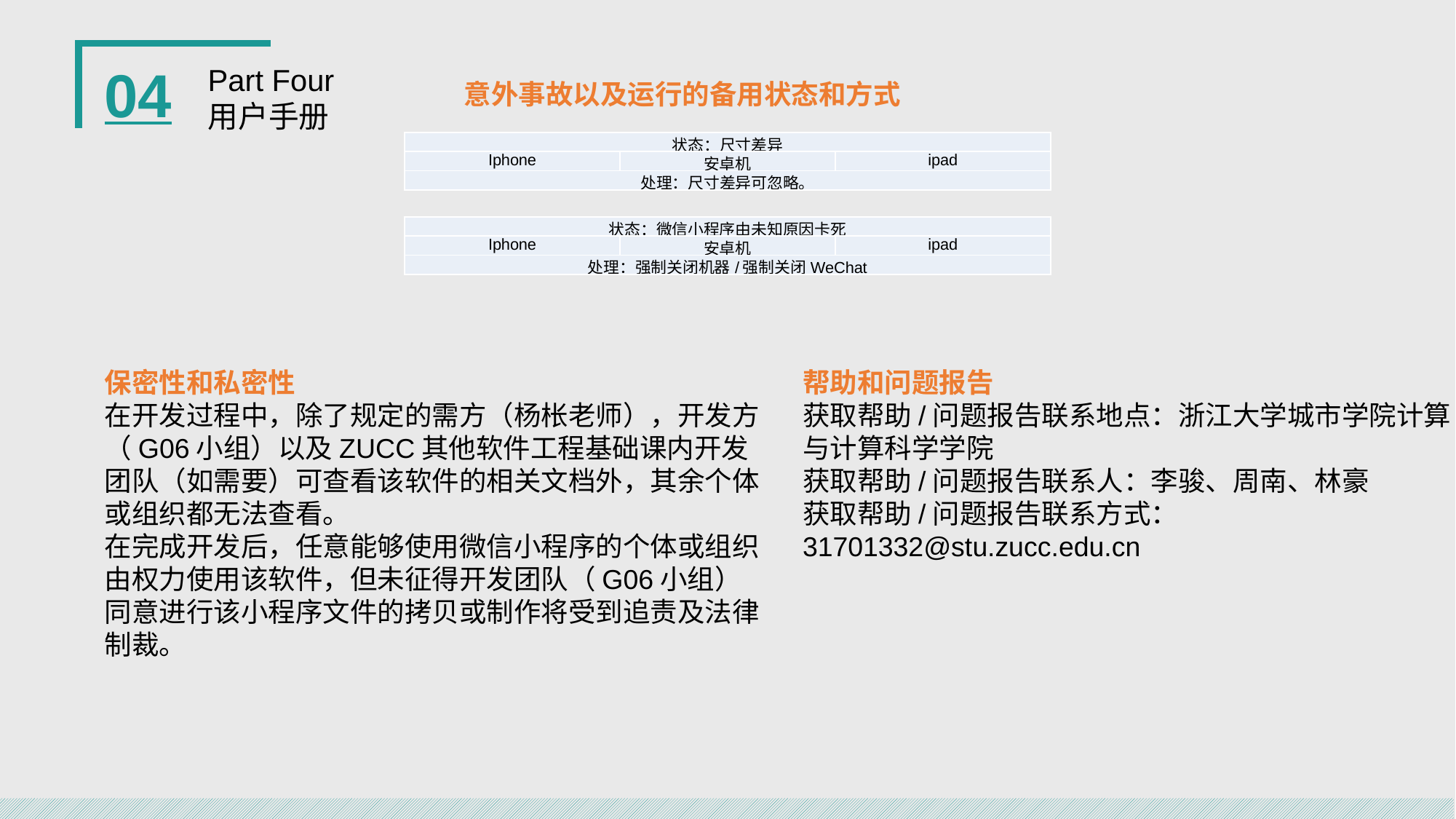

04
Part Four
用户手册
意外事故以及运行的备用状态和方式
| 状态：尺寸差异 |  |  |
| --- | --- | --- |
| Iphone | 安卓机 | ipad |
| 处理：尺寸差异可忽略。 |  |  |
| 状态：微信小程序由未知原因卡死 |  |  |
| --- | --- | --- |
| Iphone | 安卓机 | ipad |
| 处理：强制关闭机器/强制关闭WeChat |  |  |
保密性和私密性
在开发过程中，除了规定的需方（杨枨老师），开发方（G06小组）以及ZUCC其他软件工程基础课内开发团队（如需要）可查看该软件的相关文档外，其余个体或组织都无法查看。
在完成开发后，任意能够使用微信小程序的个体或组织由权力使用该软件，但未征得开发团队（G06小组）同意进行该小程序文件的拷贝或制作将受到追责及法律制裁。

帮助和问题报告
获取帮助/问题报告联系地点：浙江大学城市学院计算与计算科学学院
获取帮助/问题报告联系人：李骏、周南、林豪
获取帮助/问题报告联系方式：31701332@stu.zucc.edu.cn